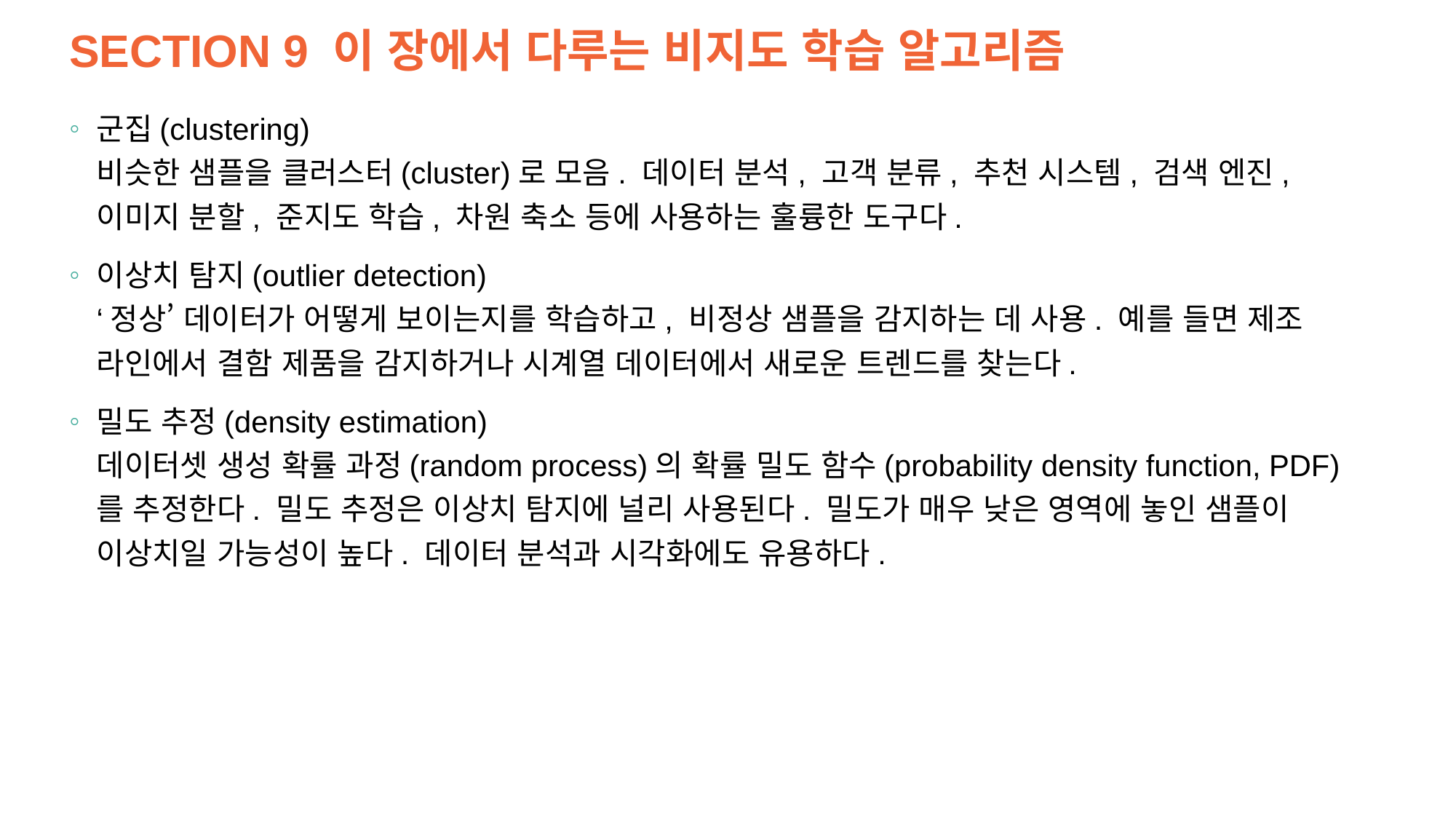

# SECTION 9 이 장에서 다루는 비지도 학습 알고리즘
군집(clustering)
비슷한 샘플을 클러스터(cluster)로 모음. 데이터 분석, 고객 분류, 추천 시스템, 검색 엔진, 이미지 분할, 준지도 학습, 차원 축소 등에 사용하는 훌륭한 도구다.
이상치 탐지(outlier detection)
‘정상’ 데이터가 어떻게 보이는지를 학습하고, 비정상 샘플을 감지하는 데 사용. 예를 들면 제조 라인에서 결함 제품을 감지하거나 시계열 데이터에서 새로운 트렌드를 찾는다.
밀도 추정(density estimation)
데이터셋 생성 확률 과정(random process)의 확률 밀도 함수(probability density function, PDF)를 추정한다. 밀도 추정은 이상치 탐지에 널리 사용된다. 밀도가 매우 낮은 영역에 놓인 샘플이 이상치일 가능성이 높다. 데이터 분석과 시각화에도 유용하다.
78